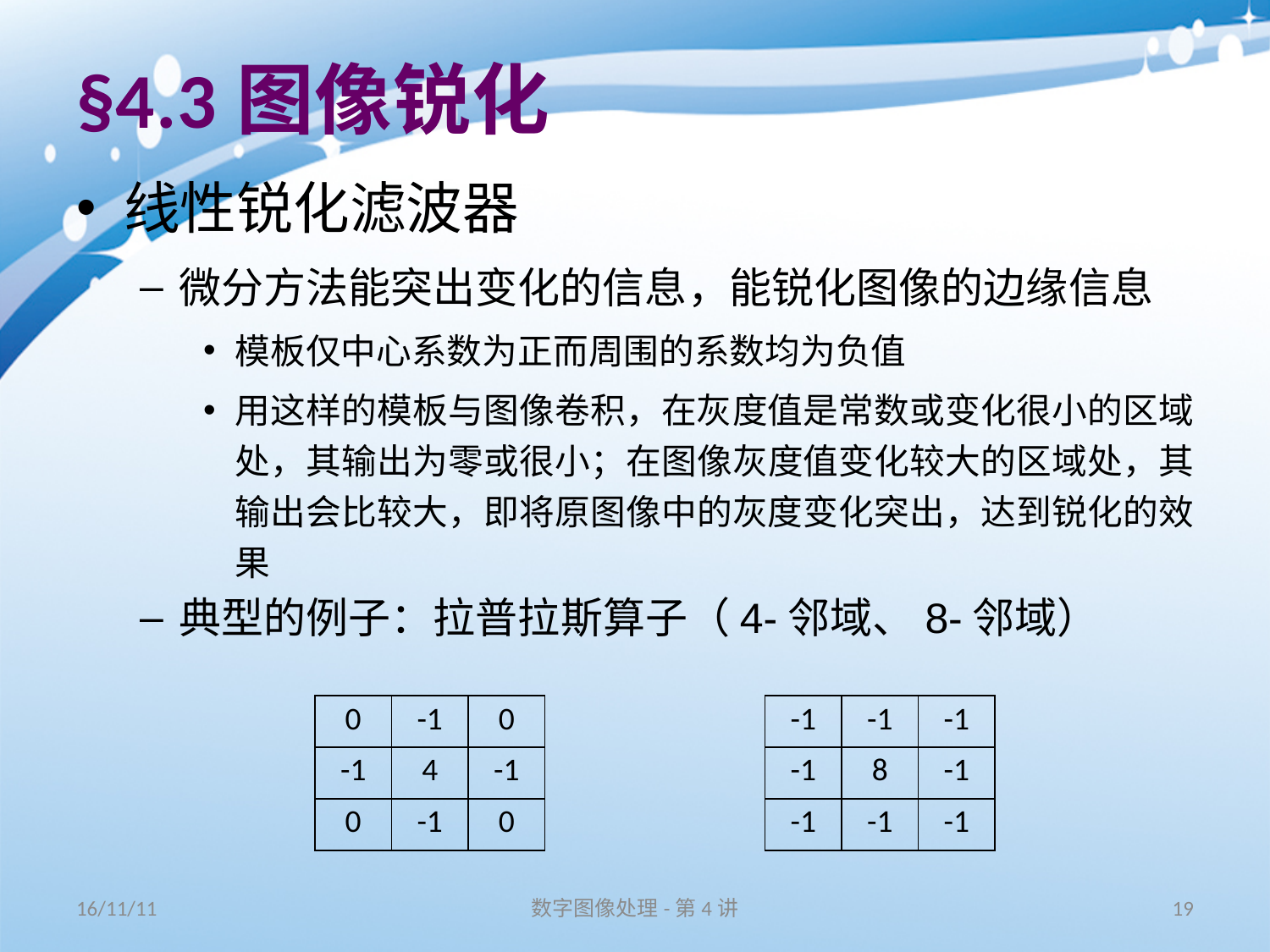

# §4.3图像锐化
线性锐化滤波器
微分方法能突出变化的信息，能锐化图像的边缘信息
模板仅中心系数为正而周围的系数均为负值
用这样的模板与图像卷积，在灰度值是常数或变化很小的区域处，其输出为零或很小；在图像灰度值变化较大的区域处，其输出会比较大，即将原图像中的灰度变化突出，达到锐化的效果
典型的例子：拉普拉斯算子（4-邻域、8-邻域）
| 0 | -1 | 0 |
| --- | --- | --- |
| -1 | 4 | -1 |
| 0 | -1 | 0 |
| -1 | -1 | -1 |
| --- | --- | --- |
| -1 | 8 | -1 |
| -1 | -1 | -1 |
16/11/11
数字图像处理-第4讲
19